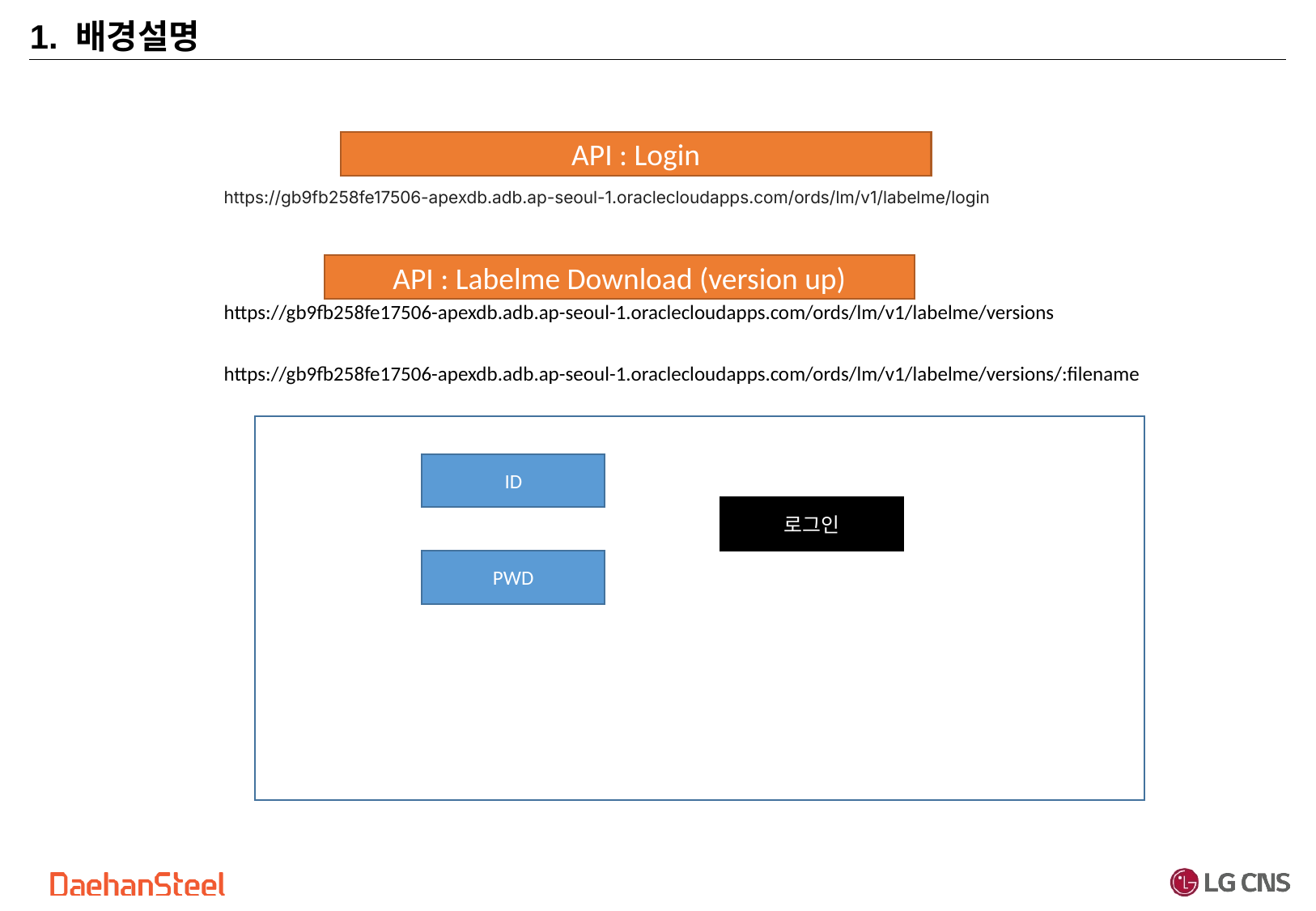

1. 배경설명
API : Login
https://gb9fb258fe17506-apexdb.adb.ap-seoul-1.oraclecloudapps.com/ords/lm/v1/labelme/login
API : Labelme Download (version up)
https://gb9fb258fe17506-apexdb.adb.ap-seoul-1.oraclecloudapps.com/ords/lm/v1/labelme/versions
https://gb9fb258fe17506-apexdb.adb.ap-seoul-1.oraclecloudapps.com/ords/lm/v1/labelme/versions/:filename

ID
로그인
PWD